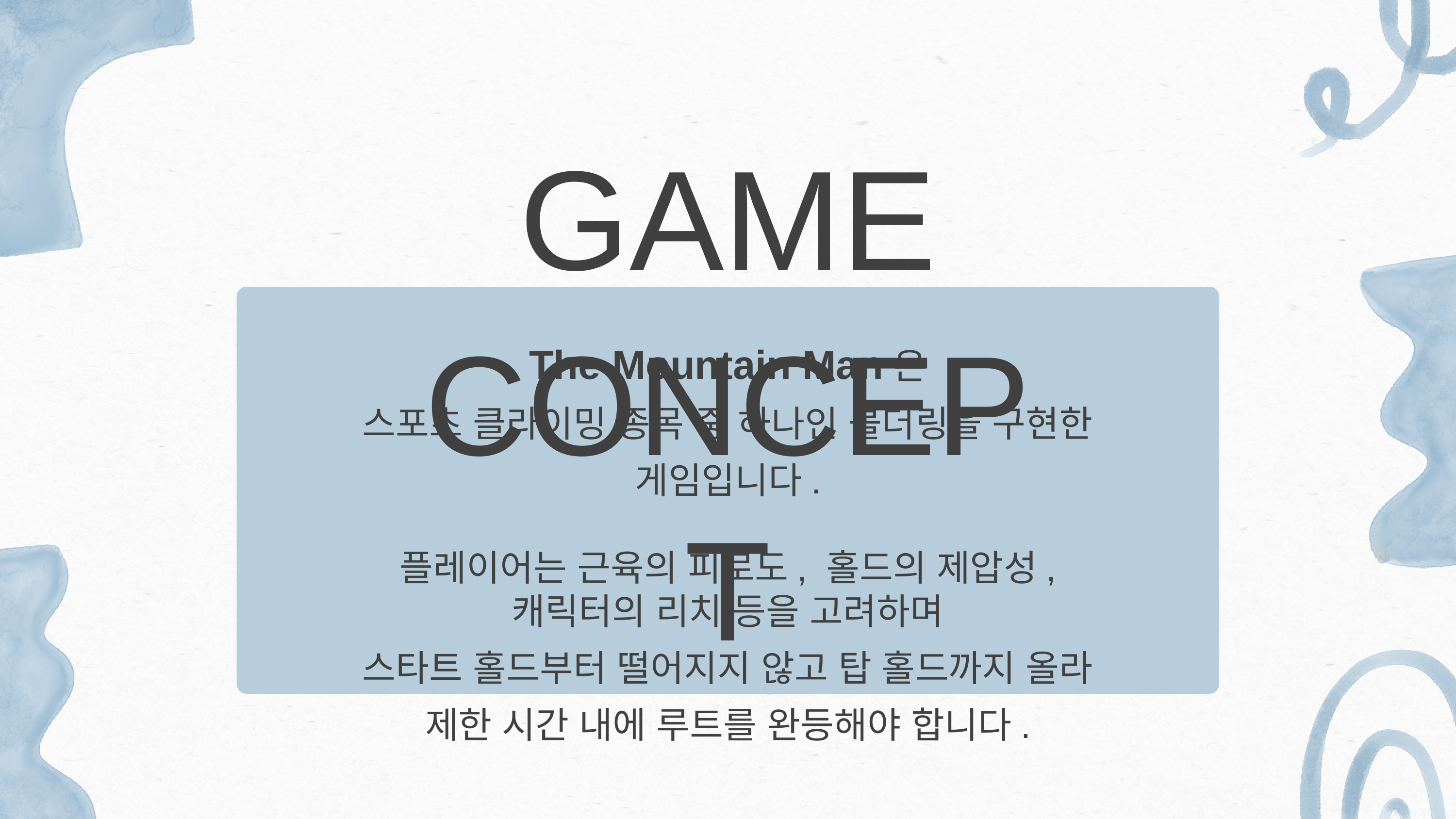

GAME CONCEPT

The Mountain Man은
스포츠 클라이밍 종목 중 하나인 볼더링을 구현한 게임입니다.

플레이어는 근육의 피로도, 홀드의 제압성, 캐릭터의 리치 등을 고려하며
스타트 홀드부터 떨어지지 않고 탑 홀드까지 올라
제한 시간 내에 루트를 완등해야 합니다.